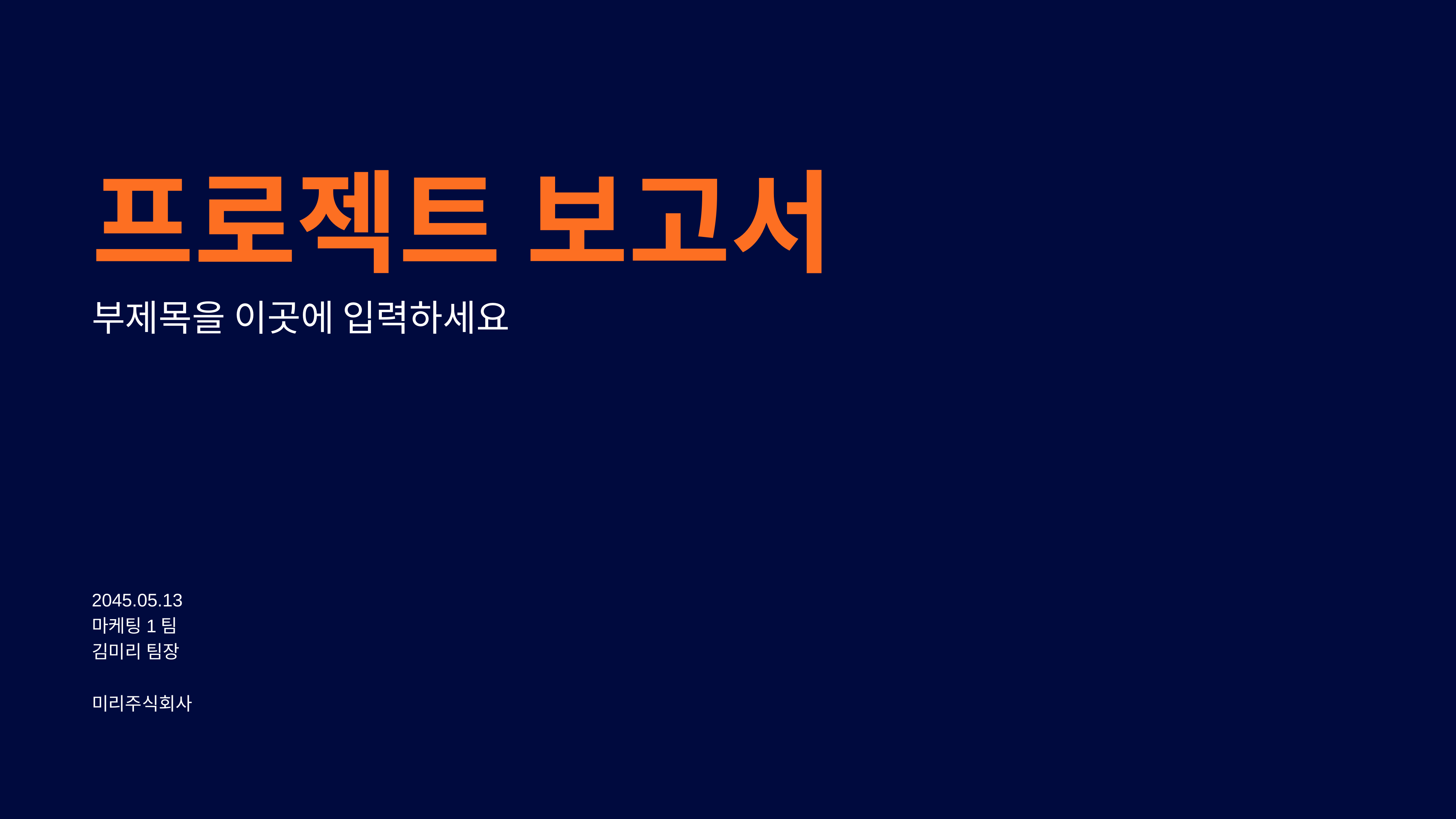

프로젝트 보고서
부제목을 이곳에 입력하세요
2045.05.13
마케팅1팀
김미리 팀장

미리주식회사